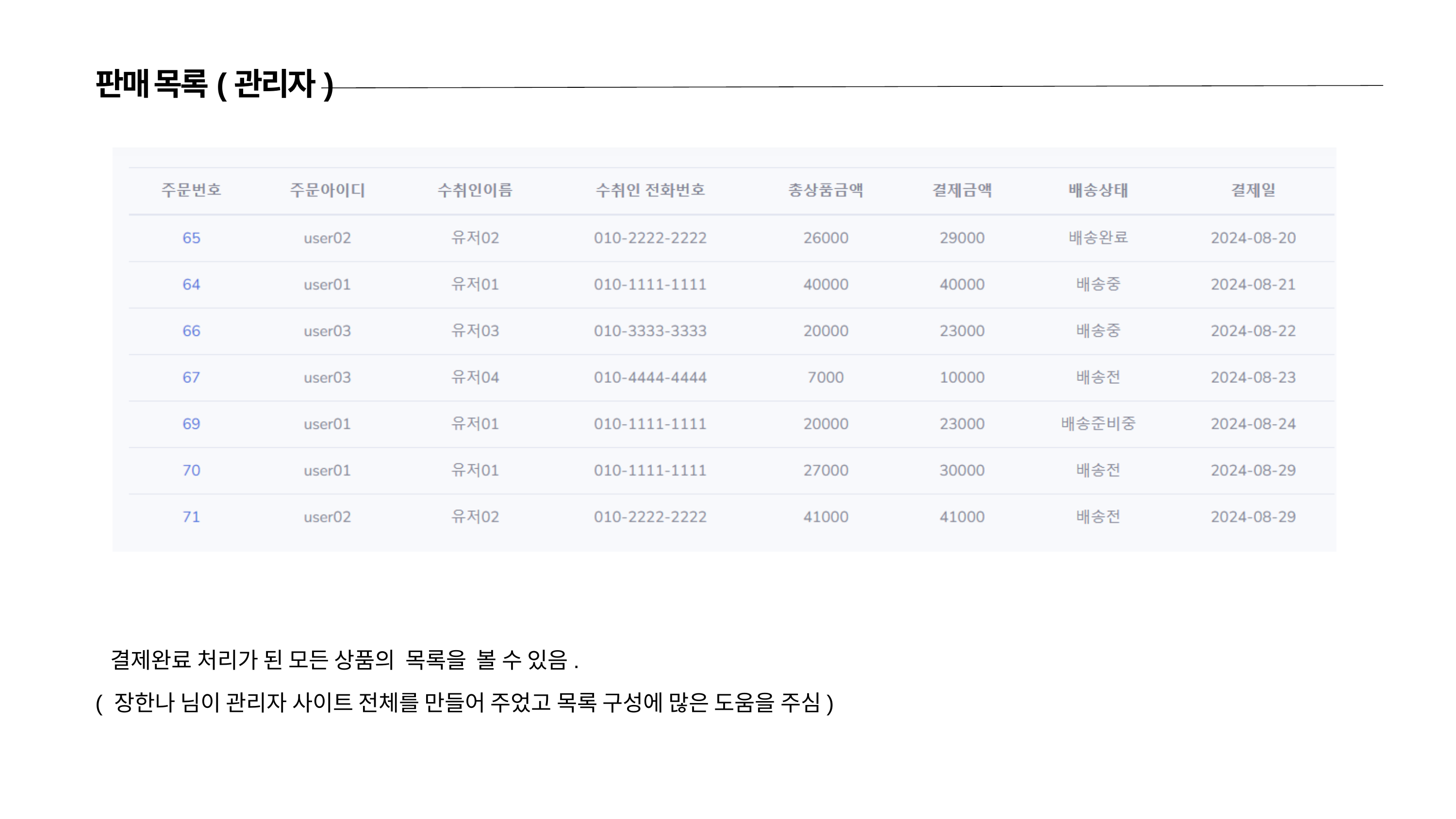

판매 목록(관리자)

  결제완료 처리가 된 모든 상품의  목록을  볼 수 있음.
( 장한나 님이 관리자 사이트 전체를 만들어 주었고 목록 구성에 많은 도움을 주심)